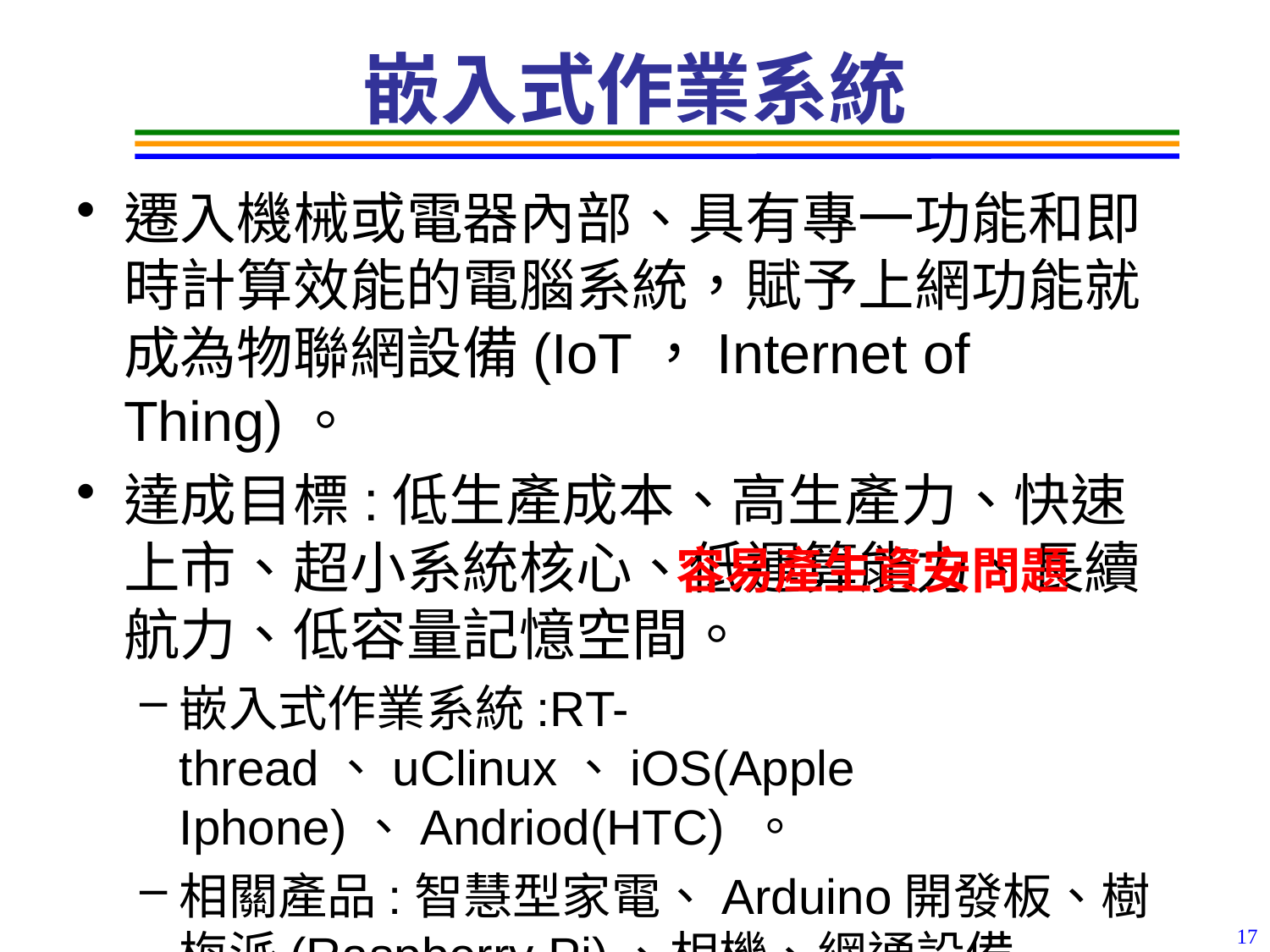

# 嵌入式作業系統
遷入機械或電器內部、具有專一功能和即時計算效能的電腦系統，賦予上網功能就成為物聯網設備(IoT，Internet of Thing)。
達成目標:低生產成本、高生產力、快速上市、超小系統核心、低運算能力、長續航力、低容量記憶空間。
嵌入式作業系統:RT-thread、uClinux、iOS(Apple Iphone)、Andriod(HTC) 。
相關產品:智慧型家電、Arduino開發板、樹梅派(Raspberry Pi)、相機、網通設備(cisco)、工業電腦(IPC)。

容易產生資安問題
17